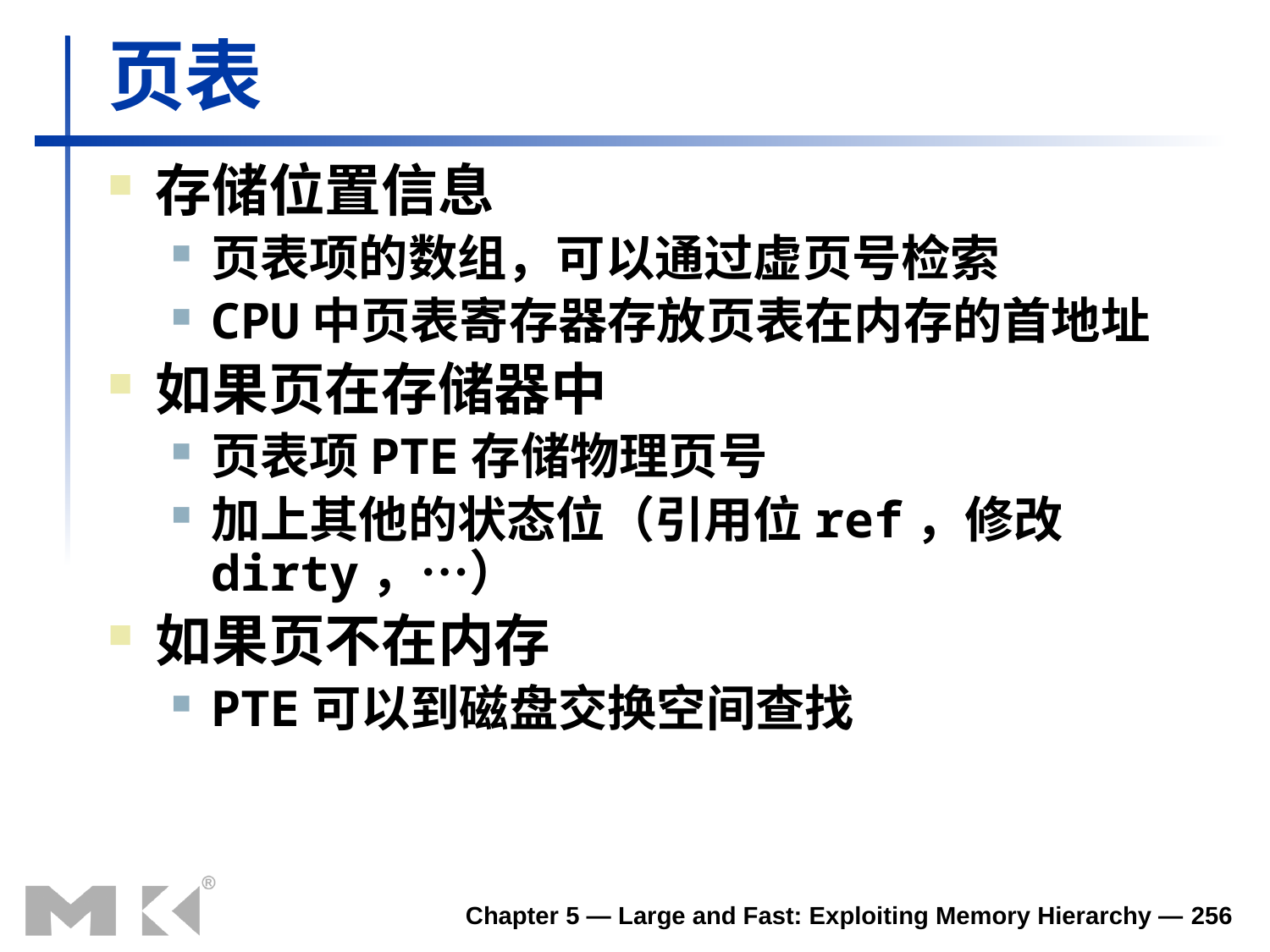

# 页表
存储位置信息
页表项的数组，可以通过虚页号检索
CPU中页表寄存器存放页表在内存的首地址
如果页在存储器中
页表项PTE存储物理页号
加上其他的状态位（引用位ref，修改dirty，…）
如果页不在内存
PTE可以到磁盘交换空间查找
Chapter 5 — Large and Fast: Exploiting Memory Hierarchy — 256